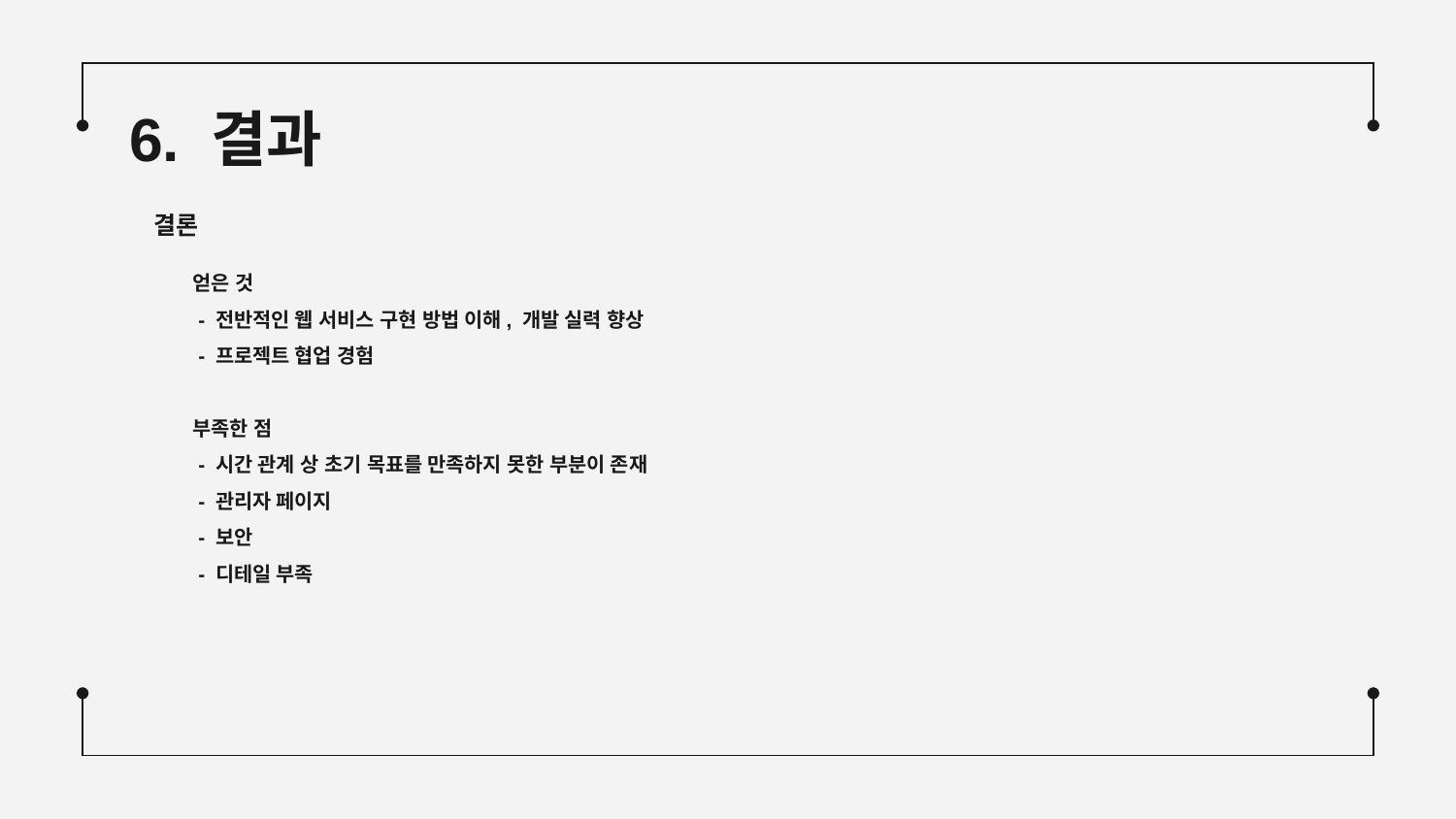

# 6. 결과
결론
얻은 것
 - 전반적인 웹 서비스 구현 방법 이해, 개발 실력 향상
 - 프로젝트 협업 경험

부족한 점
 - 시간 관계 상 초기 목표를 만족하지 못한 부분이 존재
 - 관리자 페이지
 - 보안
 - 디테일 부족